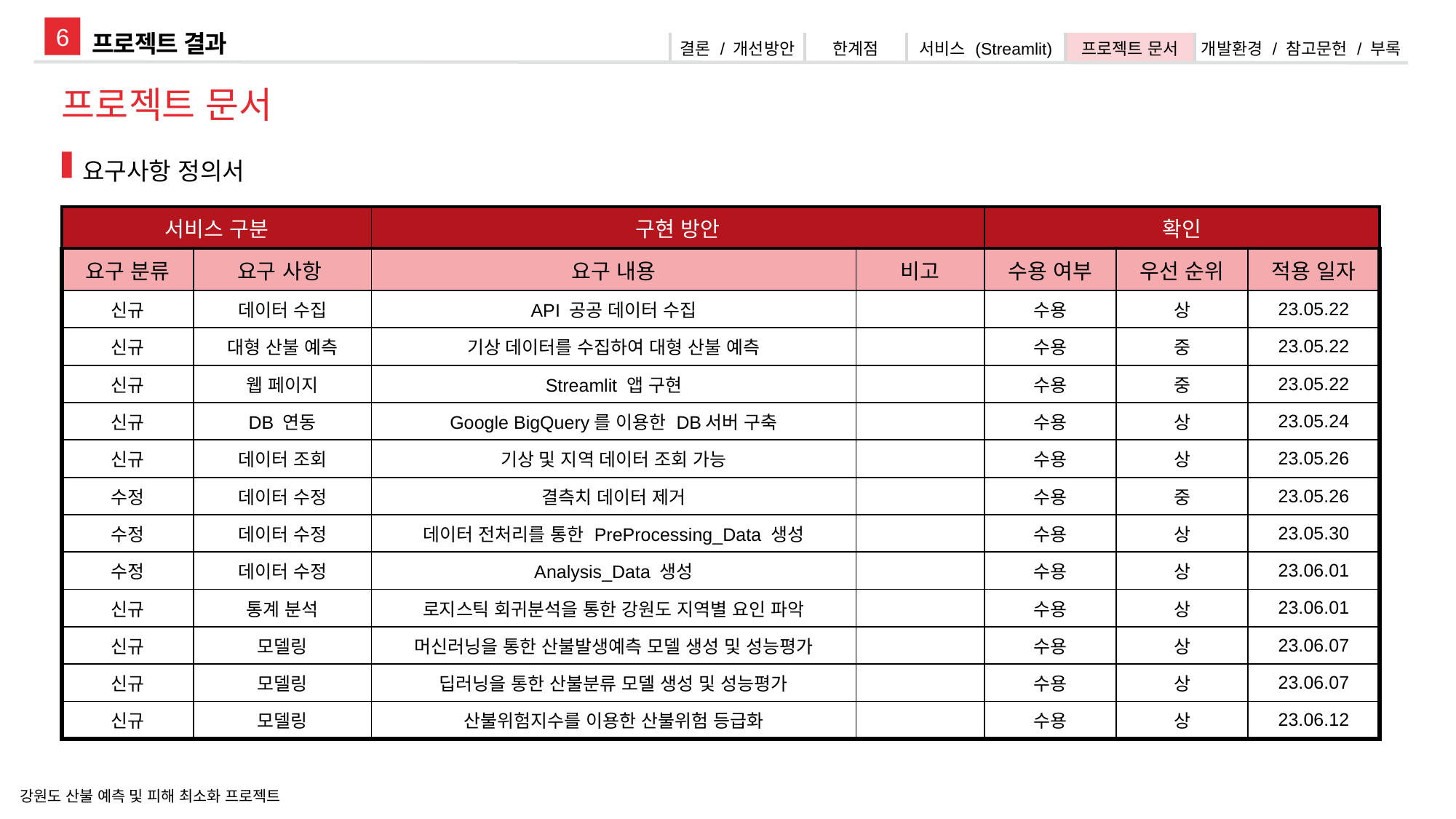

6
프로젝트 결과
| 결론 / 개선방안 | 한계점 | 서비스 (Streamlit) | 프로젝트 문서 | 개발환경 / 참고문헌 / 부록 |
| --- | --- | --- | --- | --- |
프로젝트 문서
요구사항 정의서

| 서비스 구분 |  | 구현 방안 |  | 확인 |  |  |
| --- | --- | --- | --- | --- | --- | --- |
| 요구 분류 | 요구 사항 | 요구 내용 | 비고 | 수용 여부 | 우선 순위 | 적용 일자 |
| 신규 | 데이터 수집 | API 공공 데이터 수집 |  | 수용 | 상 | 23.05.22 |
| 신규 | 대형 산불 예측 | 기상 데이터를 수집하여 대형 산불 예측 |  | 수용 | 중 | 23.05.22 |
| 신규 | 웹 페이지 | Streamlit 앱 구현 |  | 수용 | 중 | 23.05.22 |
| 신규 | DB 연동 | Google BigQuery를 이용한 DB서버 구축 |  | 수용 | 상 | 23.05.24 |
| 신규 | 데이터 조회 | 기상 및 지역 데이터 조회 가능 |  | 수용 | 상 | 23.05.26 |
| 수정 | 데이터 수정 | 결측치 데이터 제거 |  | 수용 | 중 | 23.05.26 |
| 수정 | 데이터 수정 | 데이터 전처리를 통한 PreProcessing\_Data 생성 |  | 수용 | 상 | 23.05.30 |
| 수정 | 데이터 수정 | Analysis\_Data 생성 |  | 수용 | 상 | 23.06.01 |
| 신규 | 통계 분석 | 로지스틱 회귀분석을 통한 강원도 지역별 요인 파악 |  | 수용 | 상 | 23.06.01 |
| 신규 | 모델링 | 머신러닝을 통한 산불발생예측 모델 생성 및 성능평가 |  | 수용 | 상 | 23.06.07 |
| 신규 | 모델링 | 딥러닝을 통한 산불분류 모델 생성 및 성능평가 |  | 수용 | 상 | 23.06.07 |
| 신규 | 모델링 | 산불위험지수를 이용한 산불위험 등급화 |  | 수용 | 상 | 23.06.12 |
강원도 산불 예측 및 피해 최소화 프로젝트